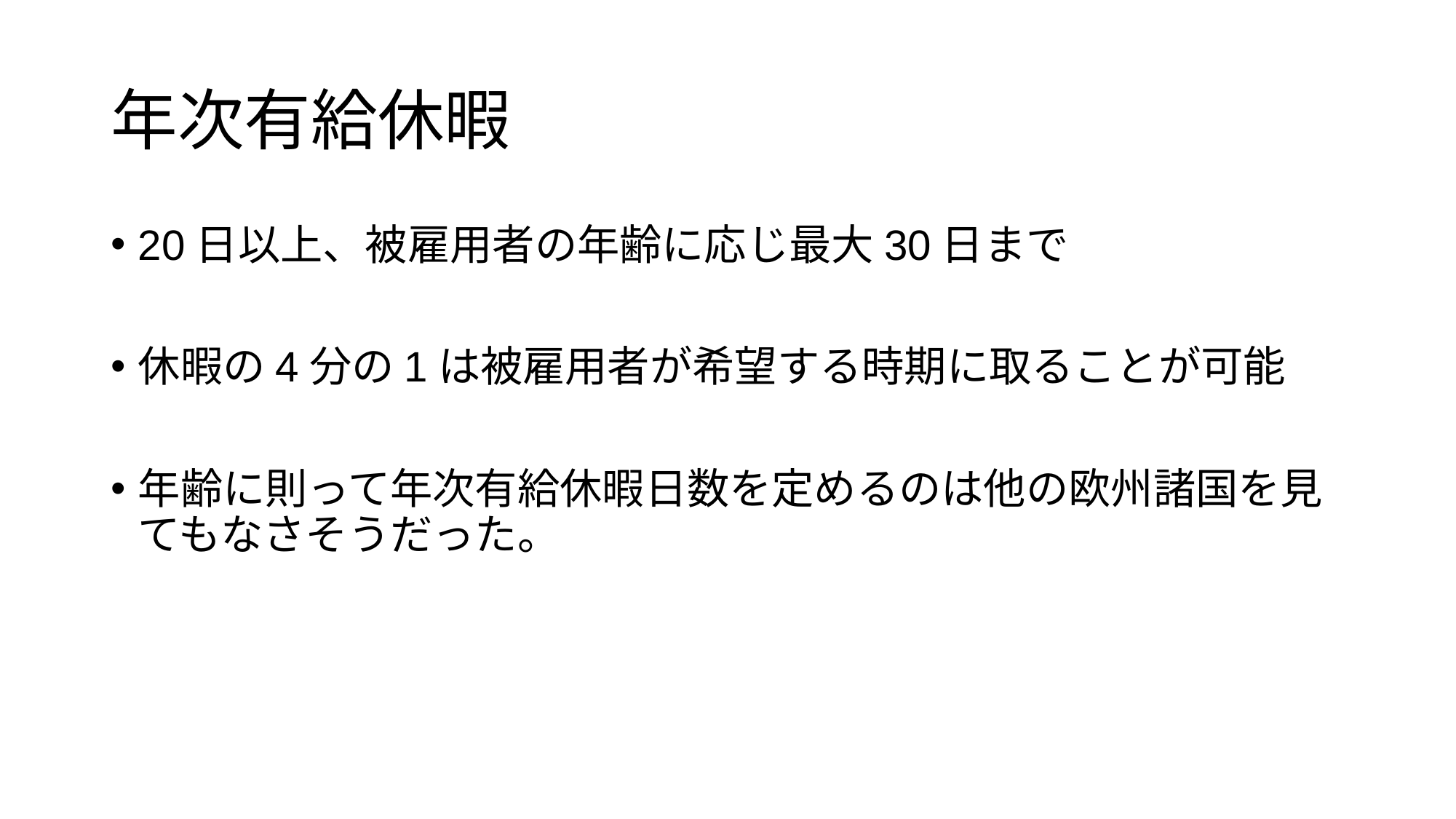

# 年次有給休暇
20日以上、被雇用者の年齢に応じ最大30日まで

休暇の4分の1は被雇用者が希望する時期に取ることが可能

年齢に則って年次有給休暇日数を定めるのは他の欧州諸国を見てもなさそうだった。